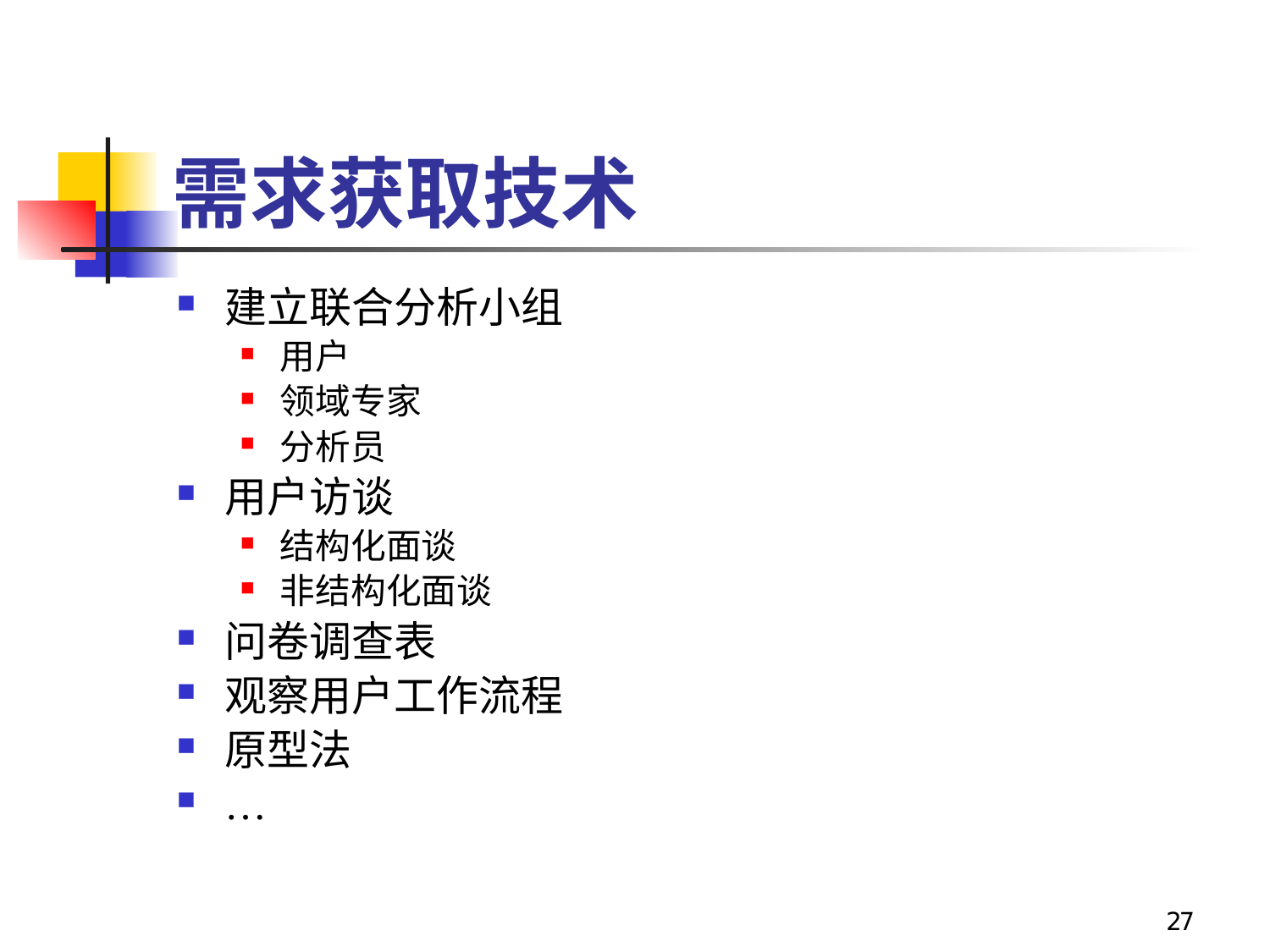

# 需求获取技术
建立联合分析小组
用户
领域专家
分析员
用户访谈
结构化面谈
非结构化面谈
问卷调查表
观察用户工作流程
原型法
…
27